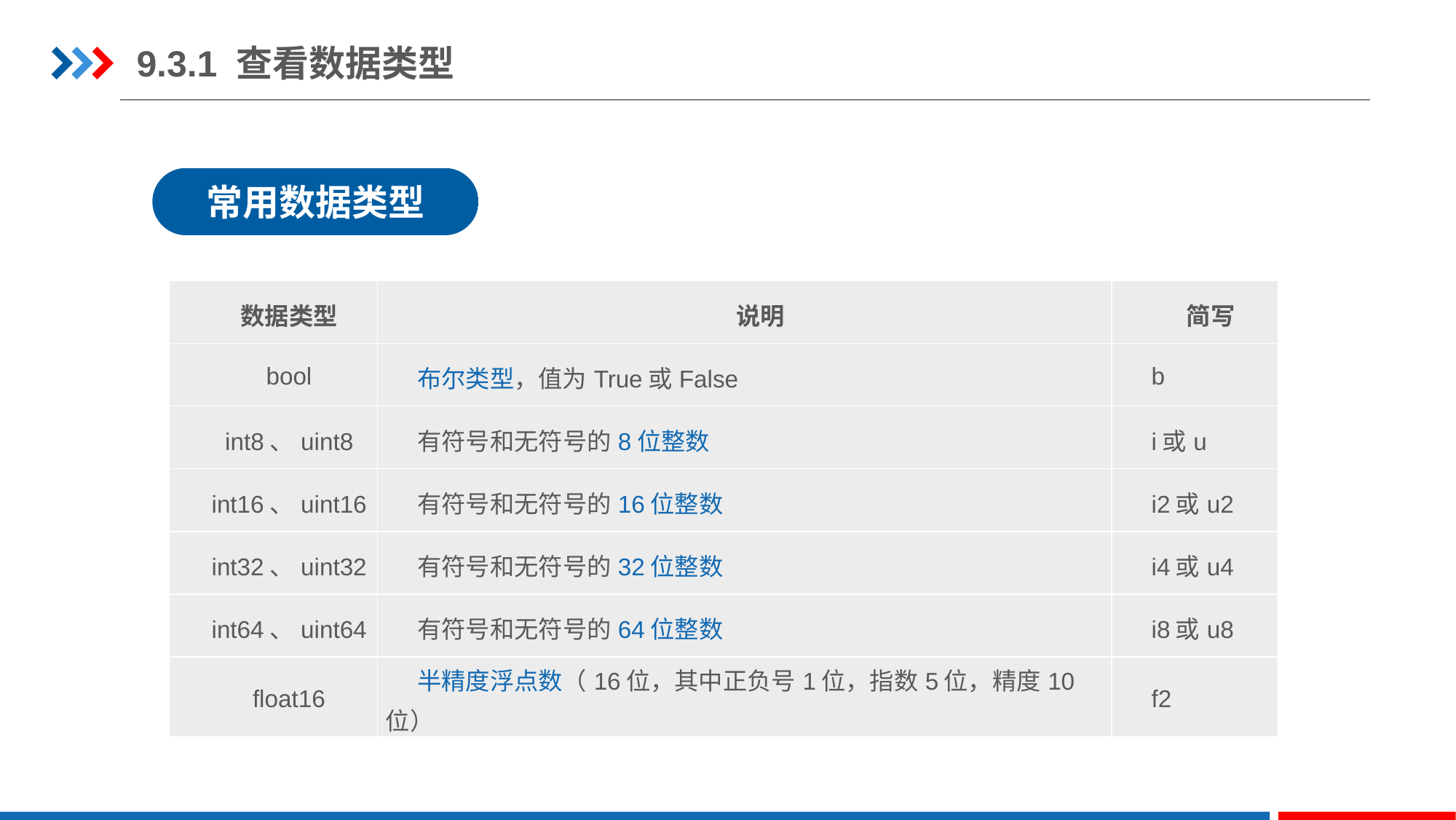

9.3.1 查看数据类型
常用数据类型
| 数据类型 | 说明 | 简写 |
| --- | --- | --- |
| bool | 布尔类型，值为True或False | b |
| int8、uint8 | 有符号和无符号的8位整数 | i或u |
| int16、uint16 | 有符号和无符号的16位整数 | i2或u2 |
| int32、uint32 | 有符号和无符号的32位整数 | i4或u4 |
| int64、uint64 | 有符号和无符号的64位整数 | i8或u8 |
| float16 | 半精度浮点数（16位，其中正负号1位，指数5位，精度10位） | f2 |